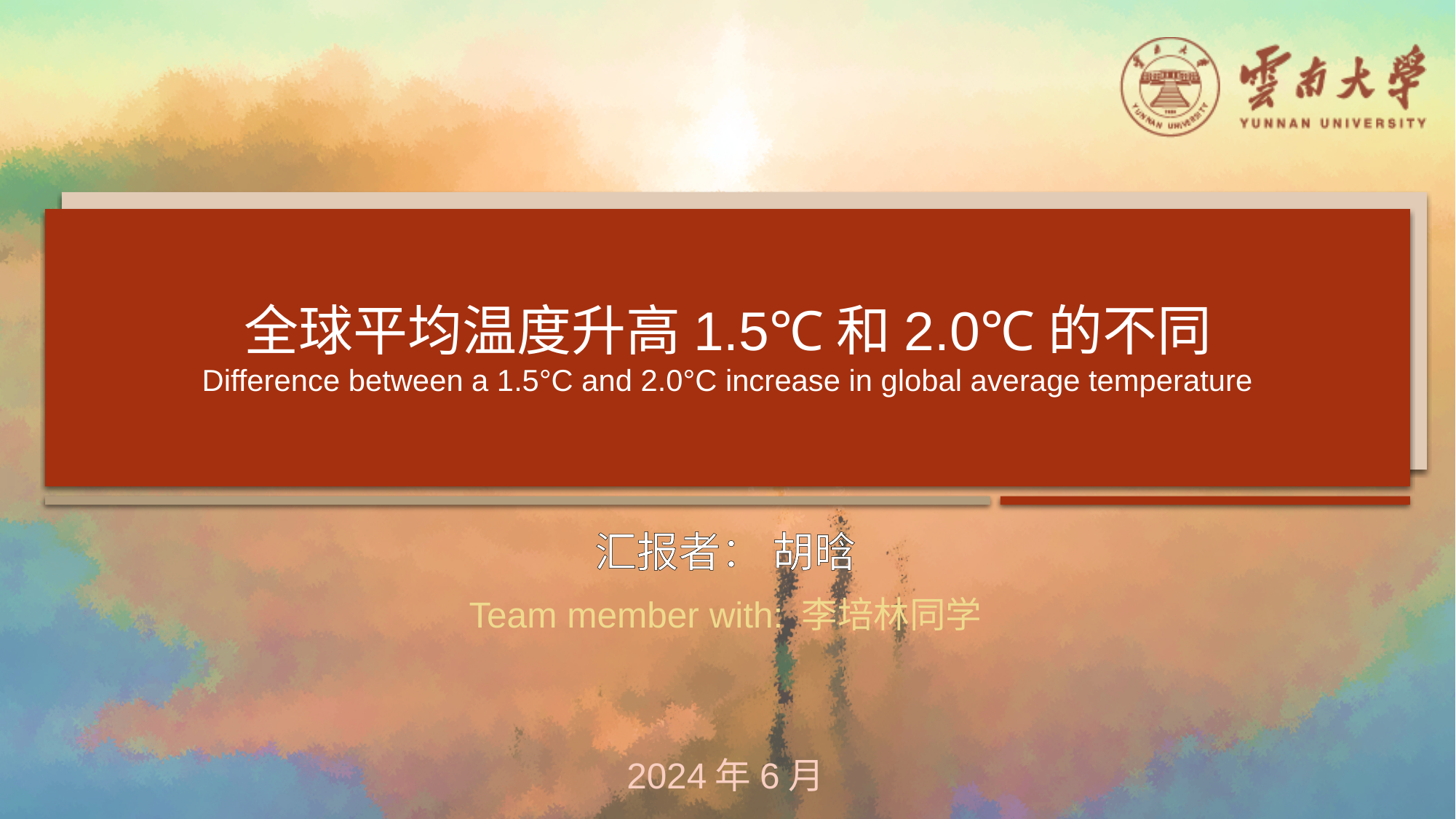

# 全球平均温度升高1.5℃和2.0℃的不同 Difference between a 1.5°C and 2.0°C increase in global average temperature
汇报者： 胡晗
Team member with: 李培林同学

2024年6月